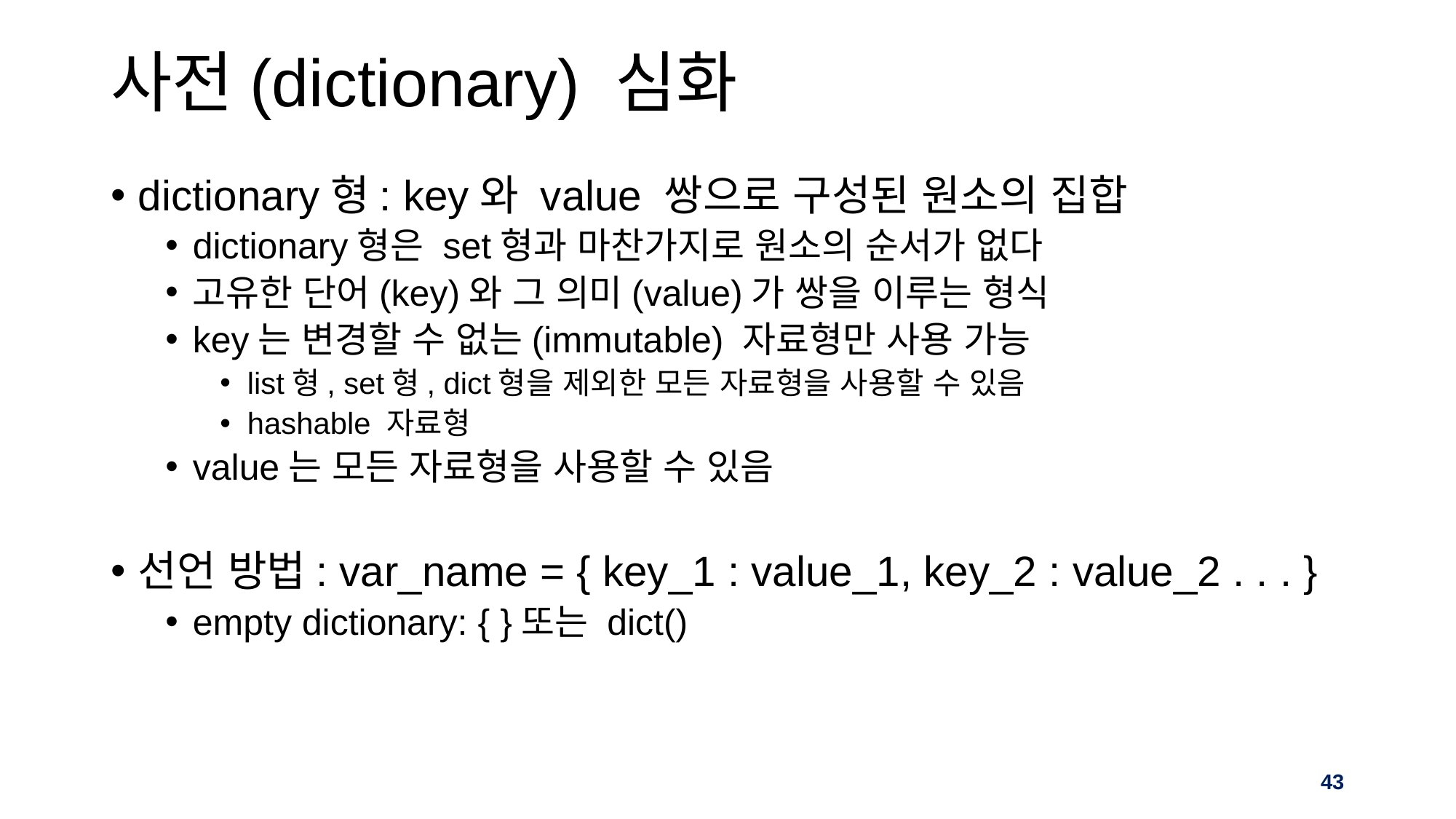

# 사전(dictionary) 심화
dictionary형: key와 value 쌍으로 구성된 원소의 집합
dictionary형은 set형과 마찬가지로 원소의 순서가 없다
고유한 단어(key)와 그 의미(value)가 쌍을 이루는 형식
key는 변경할 수 없는(immutable) 자료형만 사용 가능
list형, set형, dict형을 제외한 모든 자료형을 사용할 수 있음
hashable 자료형
value는 모든 자료형을 사용할 수 있음

선언 방법: var_name = { key_1 : value_1, key_2 : value_2 . . . }
empty dictionary: { }또는 dict()
43